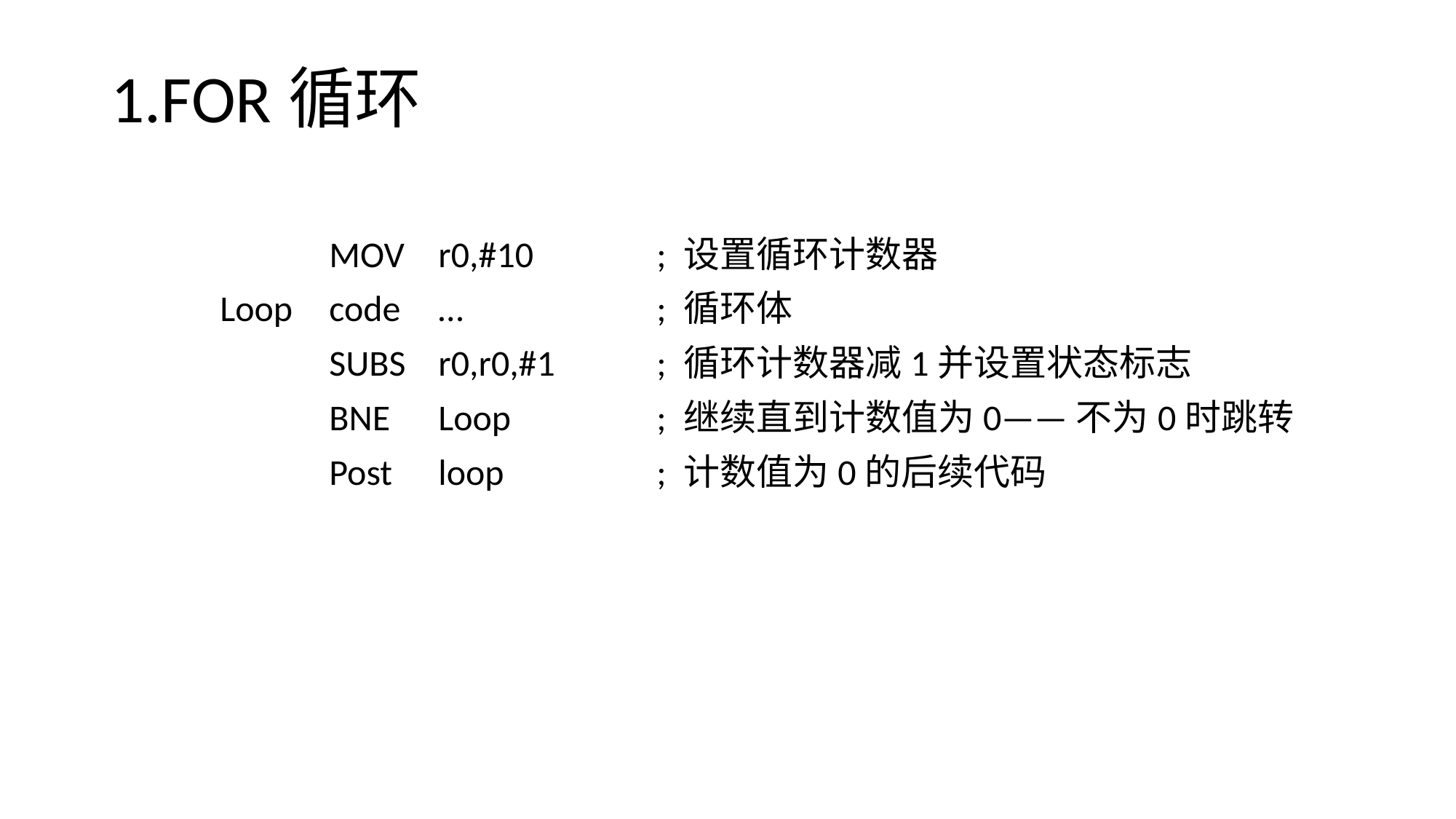

# 1.FOR循环

		MOV 	r0,#10		; 设置循环计数器
	Loop	code	…		; 循环体
		SUBS	r0,r0,#1	; 循环计数器减1并设置状态标志
		BNE	Loop		; 继续直到计数值为0——不为0时跳转
		Post	loop		; 计数值为0的后续代码